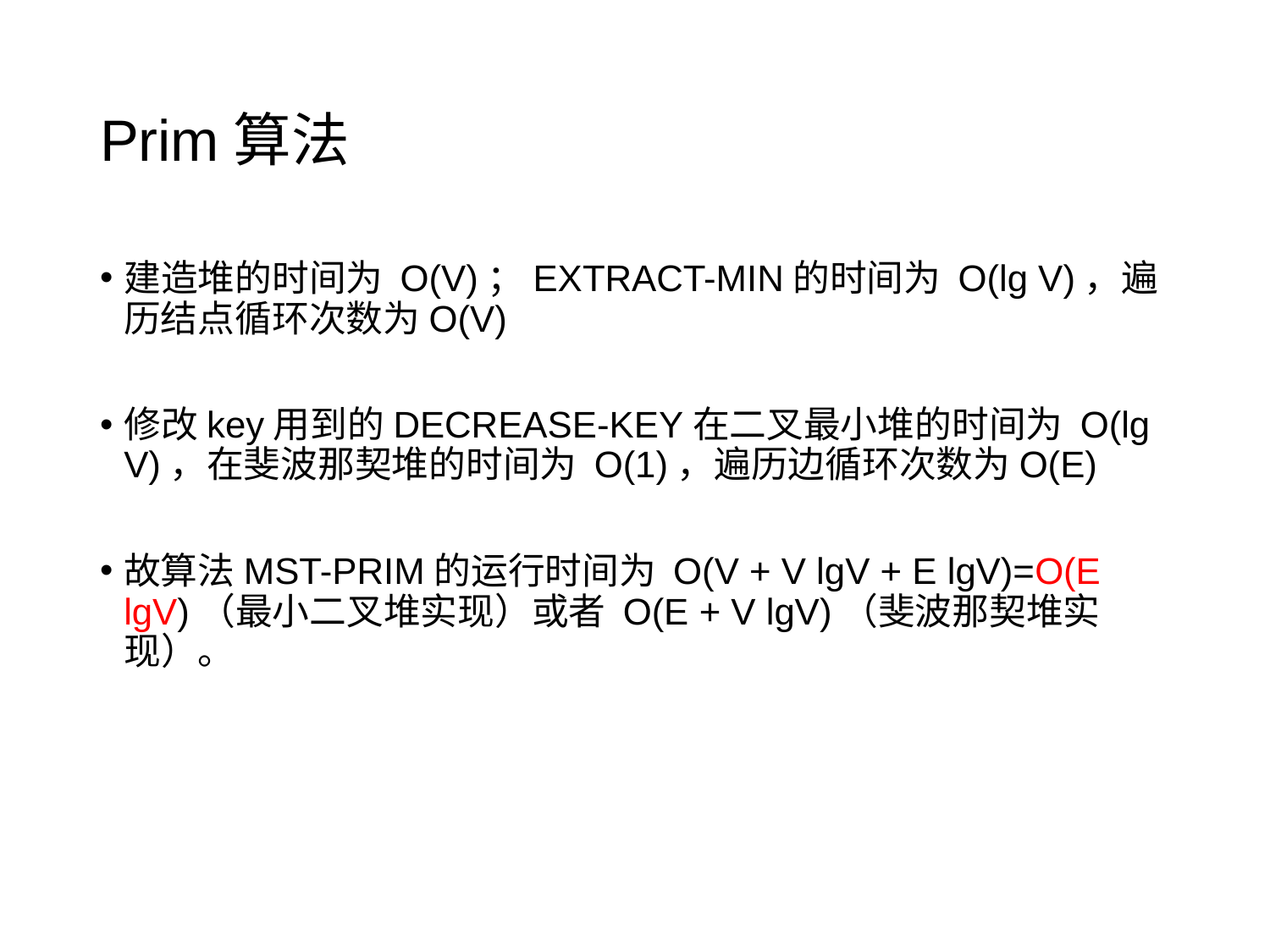

# Prim算法
建造堆的时间为 O(V)；EXTRACT-MIN的时间为 O(lg V)，遍历结点循环次数为O(V)

修改key用到的DECREASE-KEY在二叉最小堆的时间为 O(lg V)，在斐波那契堆的时间为 O(1)，遍历边循环次数为O(E)

故算法MST-PRIM的运行时间为 O(V + V lgV + E lgV)=O(E lgV)（最小二叉堆实现）或者 O(E + V lgV)（斐波那契堆实现）。